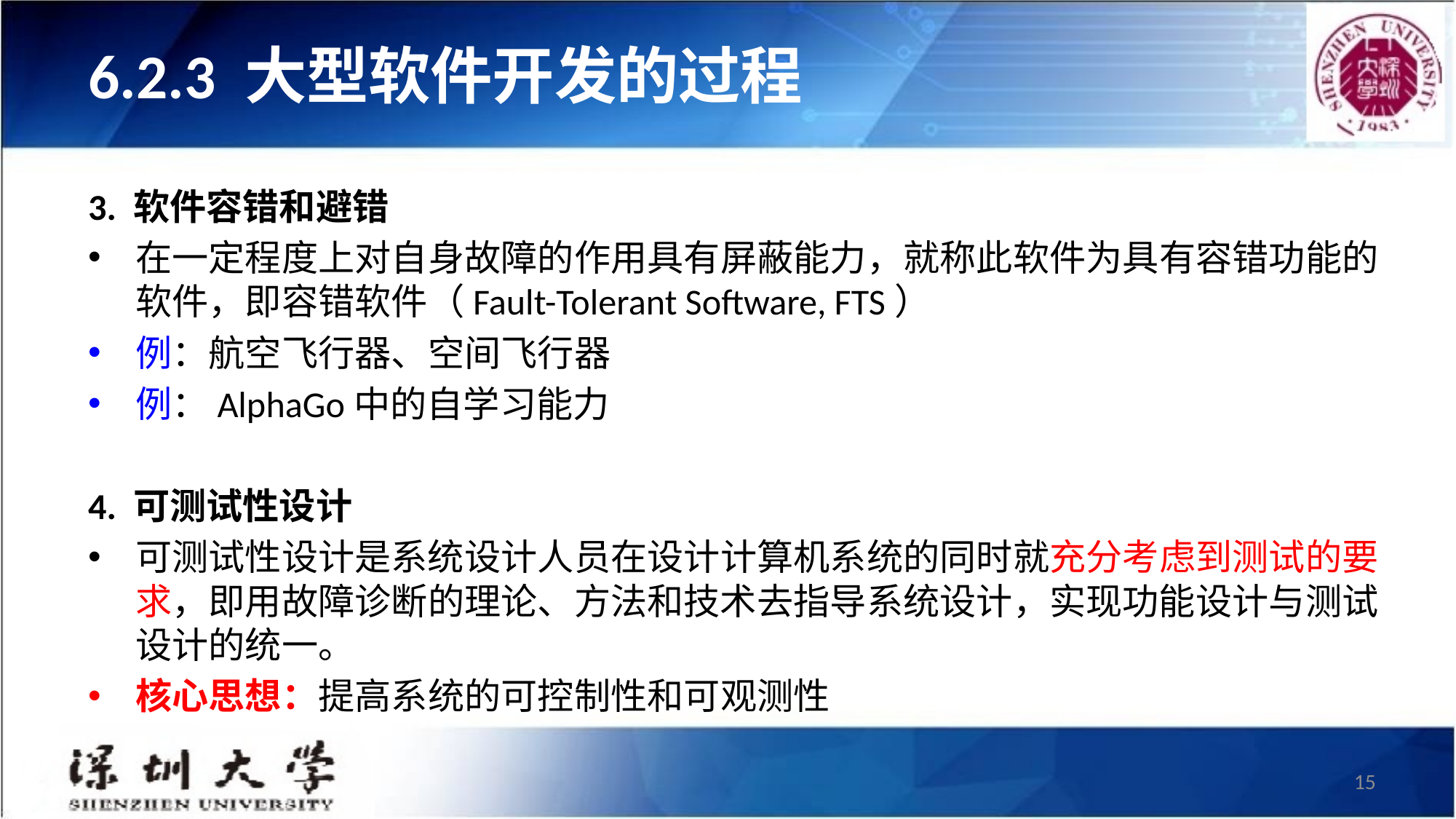

# 6.2.3 大型软件开发的过程
3. 软件容错和避错
在一定程度上对自身故障的作用具有屏蔽能力，就称此软件为具有容错功能的软件，即容错软件（Fault-Tolerant Software, FTS）
例：航空飞行器、空间飞行器
例：AlphaGo中的自学习能力

4. 可测试性设计
可测试性设计是系统设计人员在设计计算机系统的同时就充分考虑到测试的要求，即用故障诊断的理论、方法和技术去指导系统设计，实现功能设计与测试设计的统一。
核心思想：提高系统的可控制性和可观测性

15